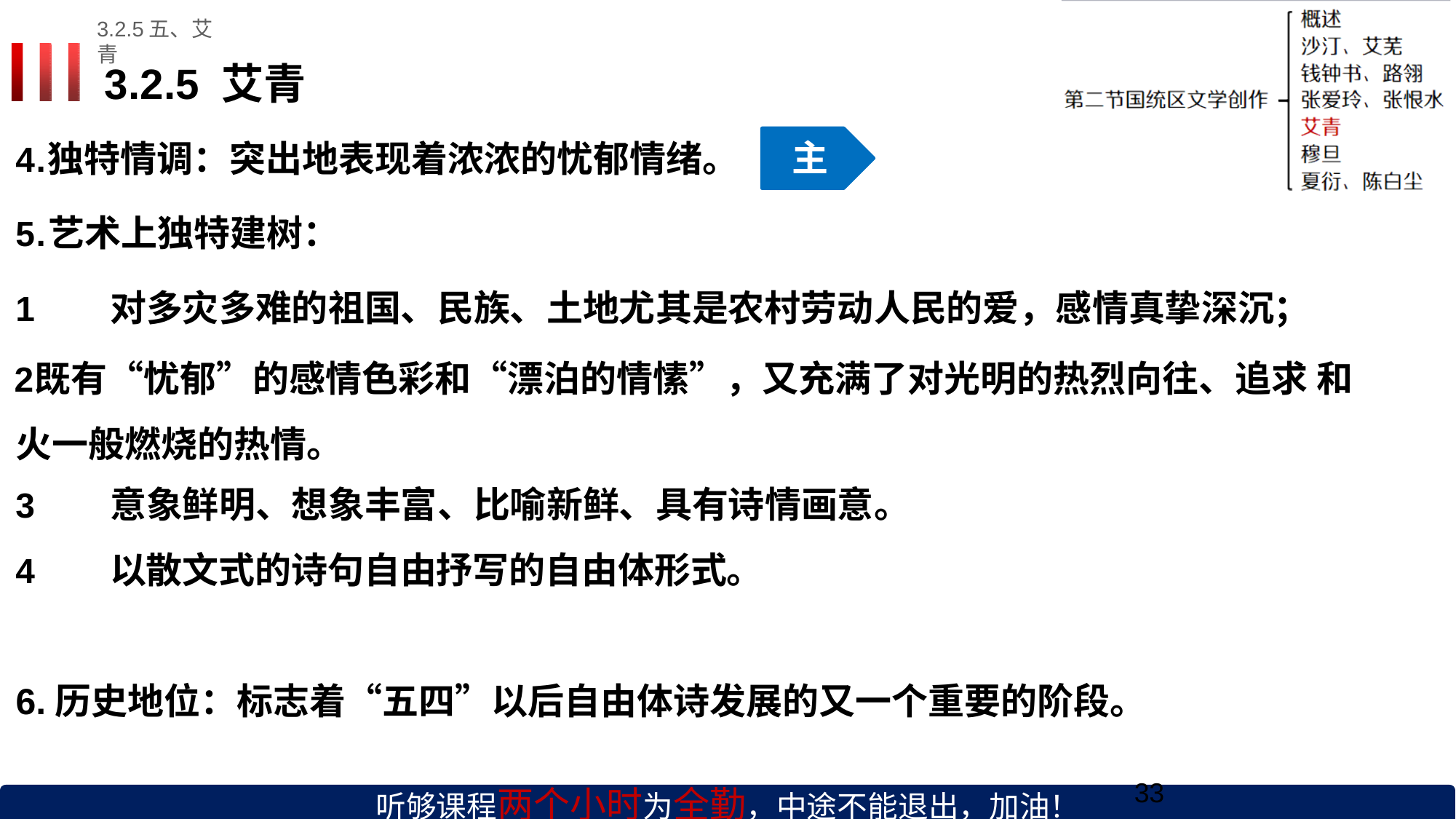

3.2.5五、艾青

# 3.2.5 艾青

主
独特情调：突出地表现着浓浓的忧郁情绪。
艺术上独特建树：
对多灾多难的祖国、民族、土地尤其是农村劳动人民的爱，感情真挚深沉；
既有“忧郁”的感情色彩和“漂泊的情愫”，又充满了对光明的热烈向往、追求 和火一般燃烧的热情。
意象鲜明、想象丰富、比喻新鲜、具有诗情画意。
以散文式的诗句自由抒写的自由体形式。

6.历史地位：标志着“五四”以后自由体诗发展的又一个重要的阶段。
33

听够课程两个小时为全勤，中途不能退出，加油！